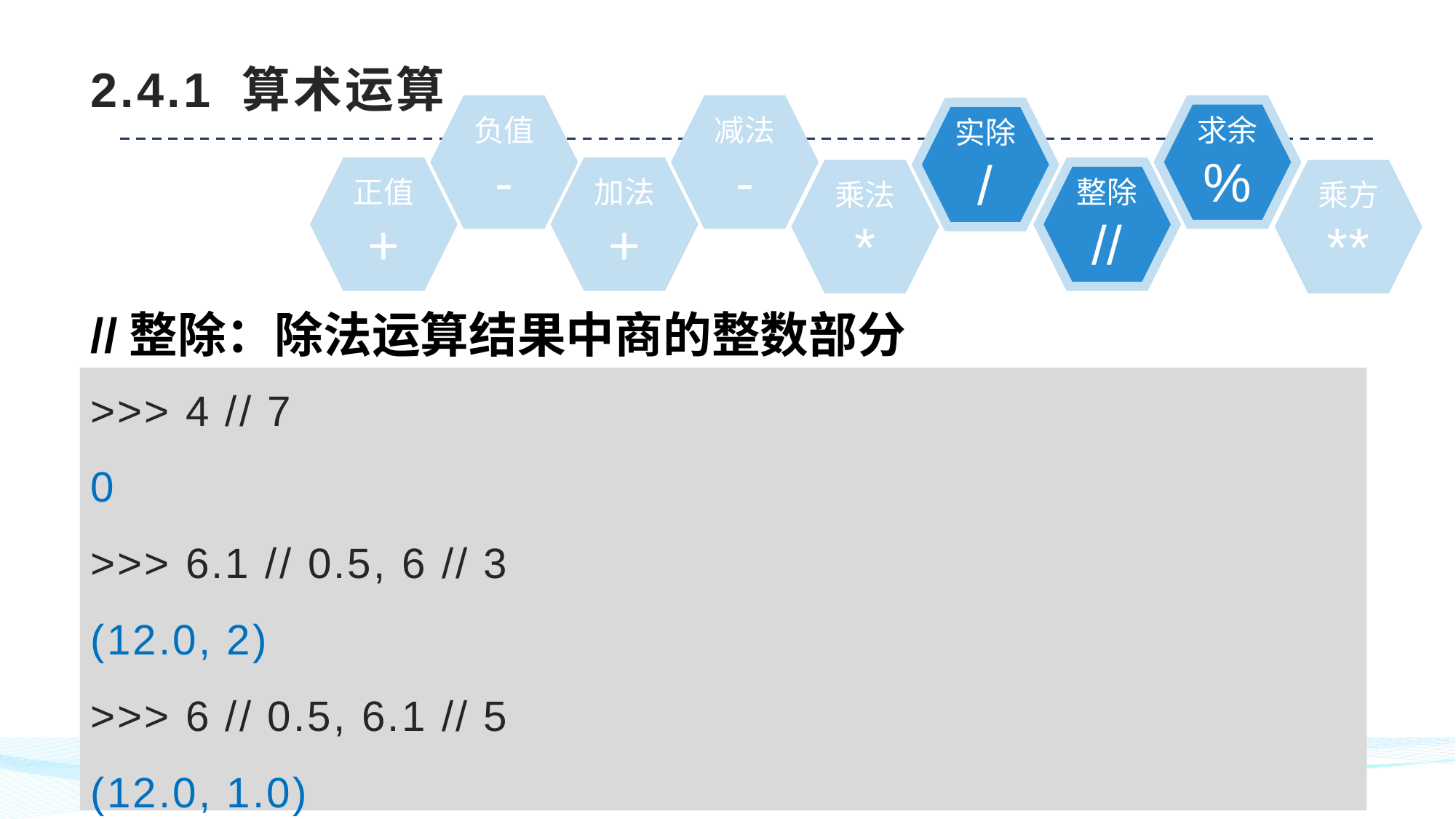

# 2.4.1 算术运算
负值
-
减法
-
求余
%
实除
/
正值
+
加法
+
整除
//
乘法
*
乘方
**
//整除：除法运算结果中商的整数部分
>>> 4 // 7
0
>>> 6.1 // 0.5, 6 // 3
(12.0, 2)
>>> 6 // 0.5, 6.1 // 5
(12.0, 1.0)